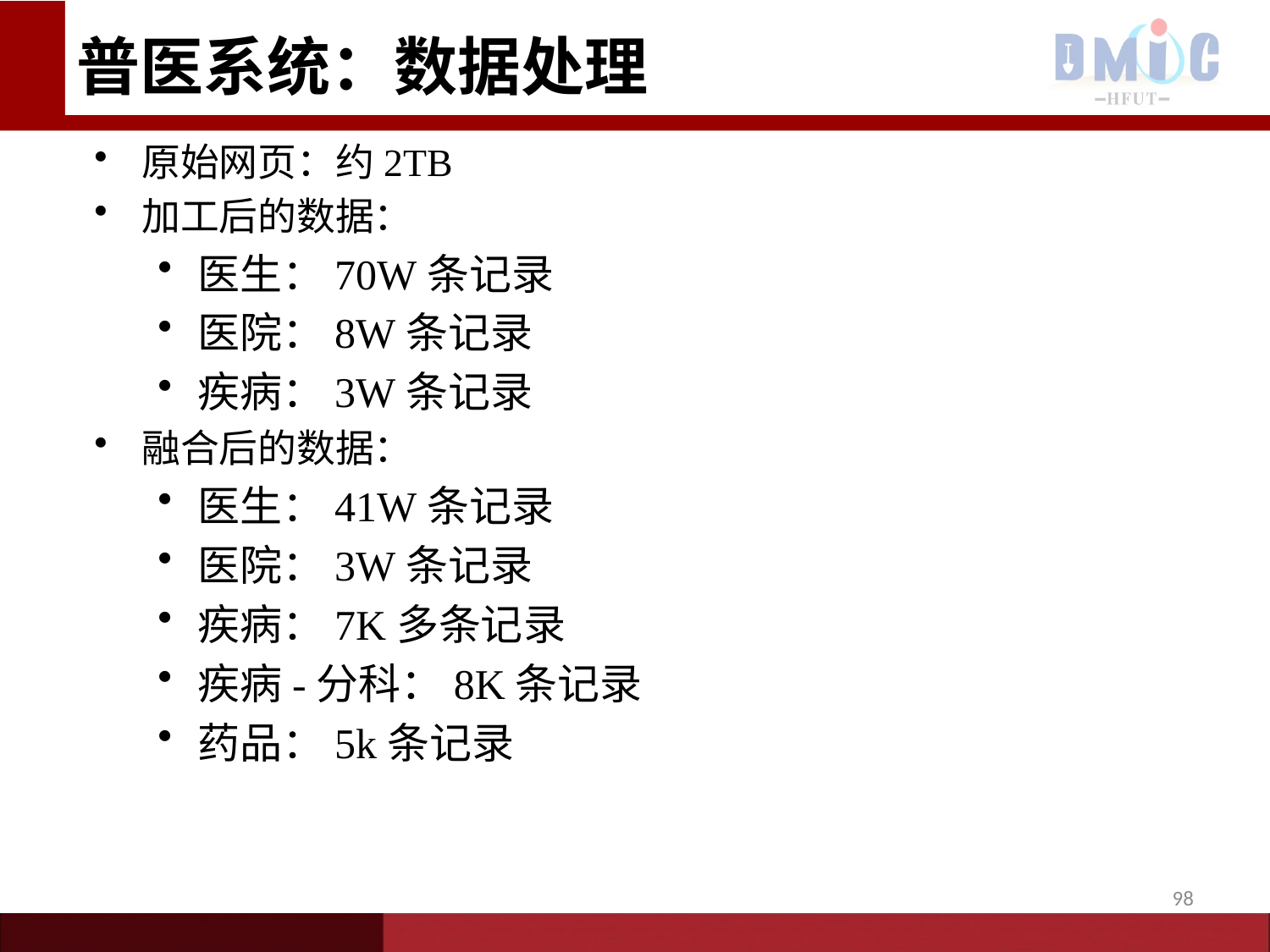

# 普医系统：数据处理
原始网页：约2TB
加工后的数据：
医生：70W条记录
医院：8W条记录
疾病：3W条记录
融合后的数据：
医生：41W条记录
医院：3W条记录
疾病：7K多条记录
疾病-分科：8K条记录
药品：5k条记录
98